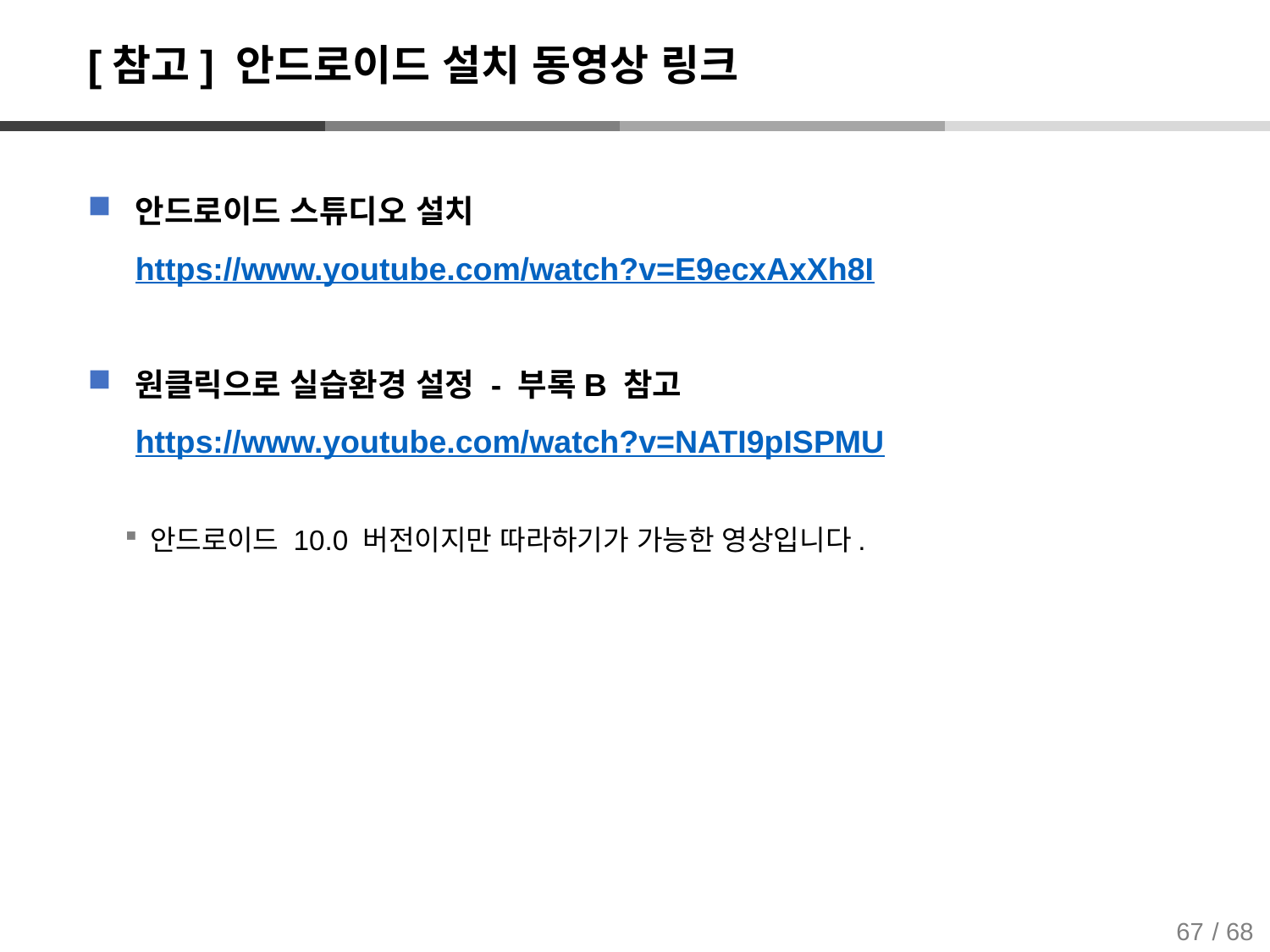

# [참고] 안드로이드 설치 동영상 링크
안드로이드 스튜디오 설치
https://www.youtube.com/watch?v=E9ecxAxXh8I

원클릭으로 실습환경 설정 - 부록B 참고
https://www.youtube.com/watch?v=NATI9pISPMU

안드로이드 10.0 버전이지만 따라하기가 가능한 영상입니다.